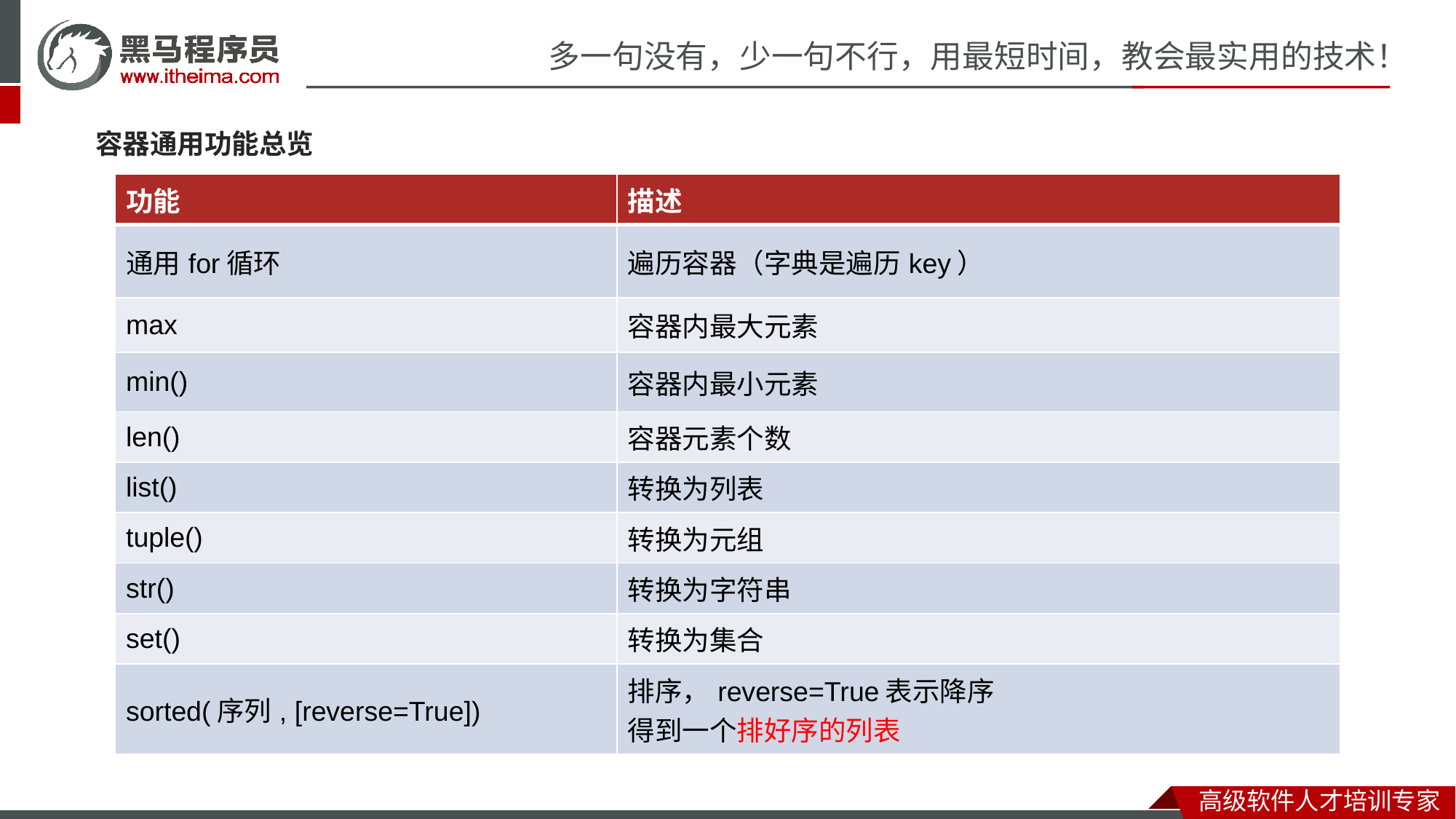

容器通用功能总览
| 功能 | 描述 |
| --- | --- |
| 通用for循环 | 遍历容器（字典是遍历key） |
| max | 容器内最大元素 |
| min() | 容器内最小元素 |
| len() | 容器元素个数 |
| list() | 转换为列表 |
| tuple() | 转换为元组 |
| str() | 转换为字符串 |
| set() | 转换为集合 |
| sorted(序列, [reverse=True]) | 排序，reverse=True表示降序 得到一个排好序的列表 |